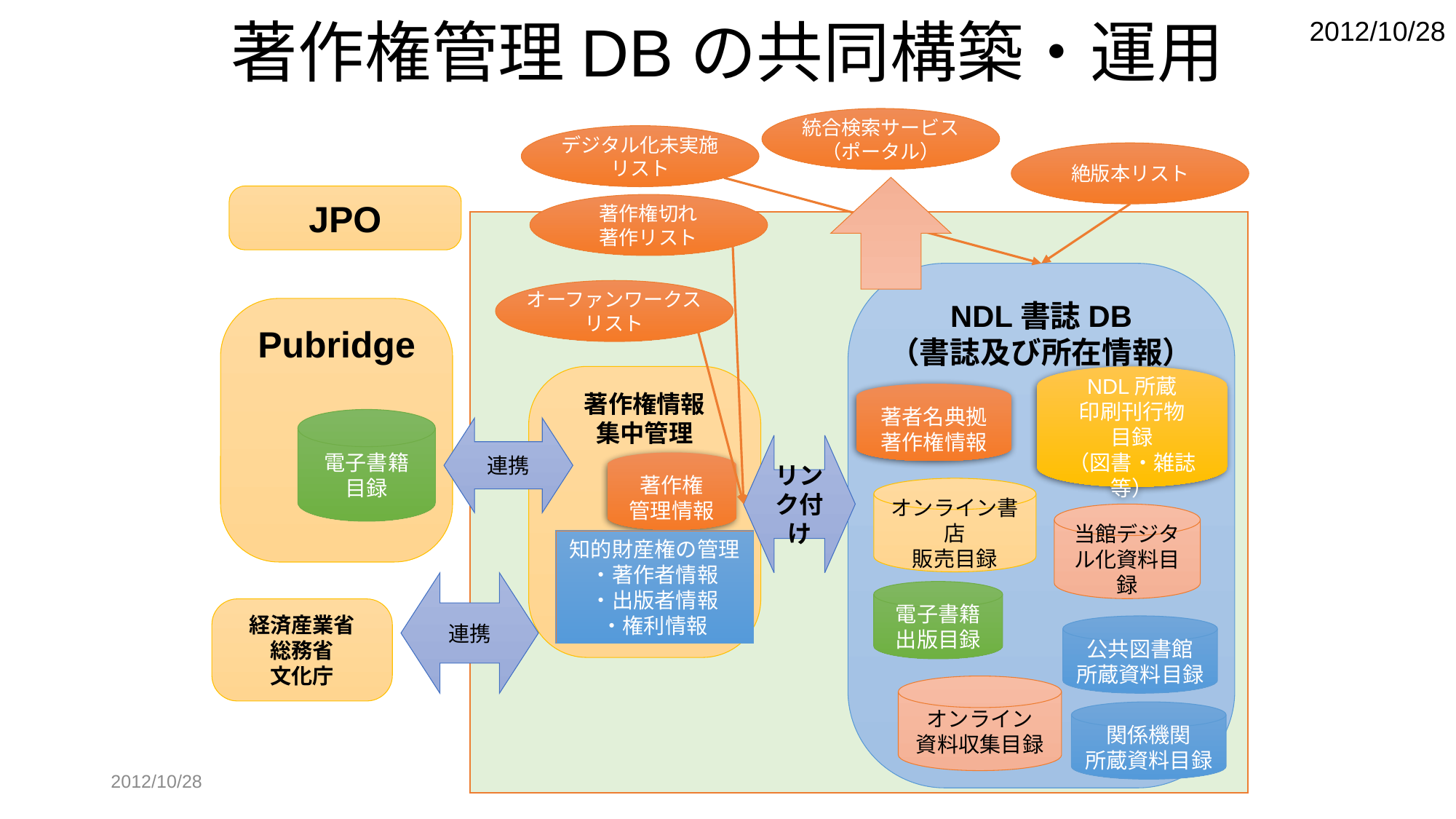

# 著作権管理DBの共同構築・運用
2012/10/28
統合検索サービス
（ポータル）
デジタル化未実施
リスト
絶版本リスト

JPO
著作権切れ
著作リスト

NDL書誌DB
（書誌及び所在情報）
オーファンワークス
リスト
Pubridge

著作権情報
集中管理

NDL所蔵
印刷刊行物
目録
（図書・雑誌等）
著者名典拠
著作権情報
電子書籍
目録
連携
リンク付け
著作権
管理情報
オンライン書店
販売目録
当館デジタル化資料目録
知的財産権の管理
・著作者情報
・出版者情報
・権利情報
連携
電子書籍
出版目録
経済産業省
総務省
文化庁
公共図書館
所蔵資料目録
オンライン
資料収集目録
関係機関
所蔵資料目録
2012/10/28
256